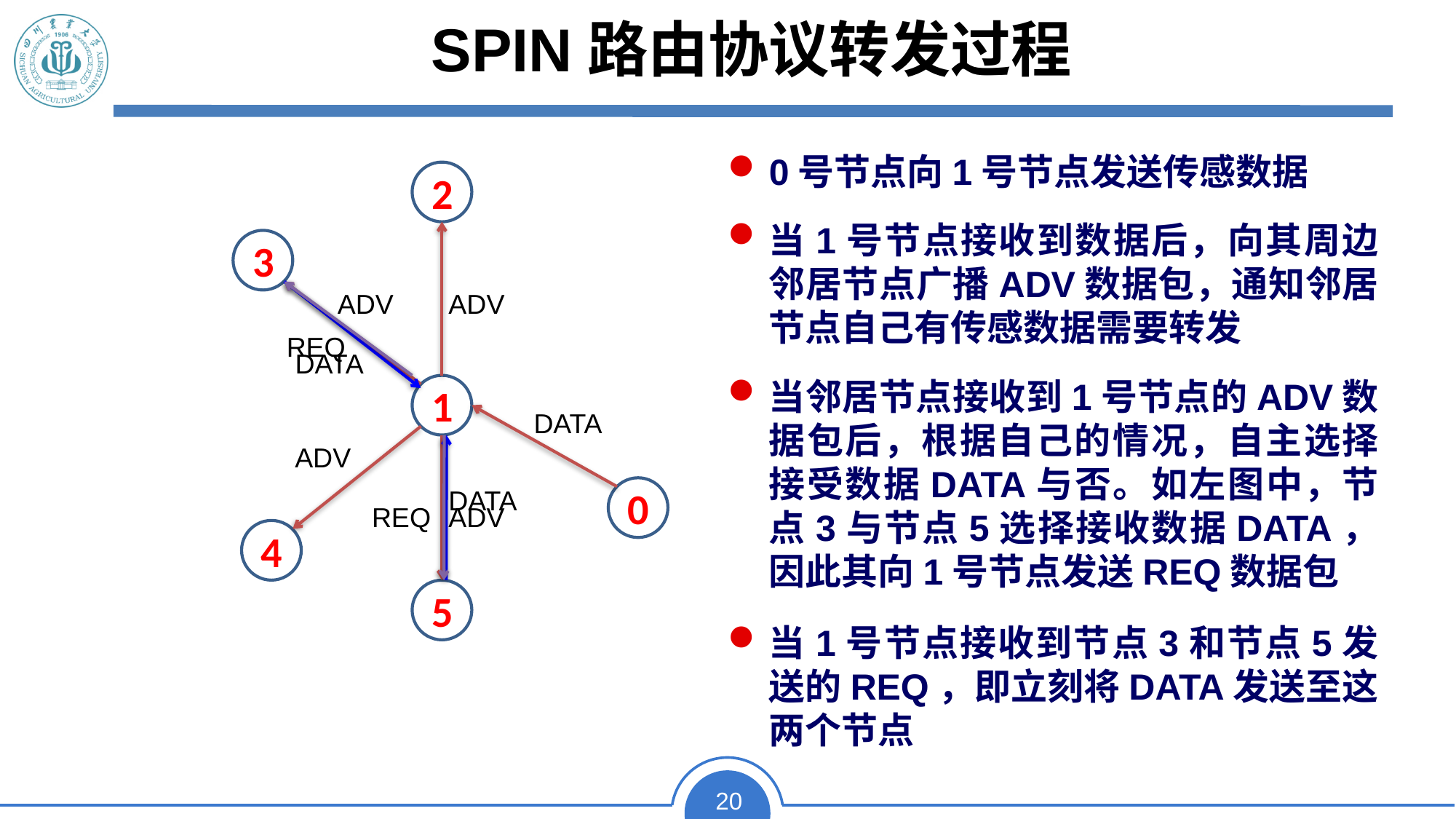

# SPIN路由协议转发过程
0号节点向1号节点发送传感数据
2
当1号节点接收到数据后，向其周边邻居节点广播ADV数据包，通知邻居节点自己有传感数据需要转发
3
ADV
ADV
REQ
DATA
当邻居节点接收到1号节点的ADV数据包后，根据自己的情况，自主选择接受数据DATA与否。如左图中，节点3与节点5选择接收数据DATA，因此其向1号节点发送REQ数据包
1
DATA
ADV
DATA
0
REQ
ADV
4
5
当1号节点接收到节点3和节点5发送的REQ，即立刻将DATA发送至这两个节点